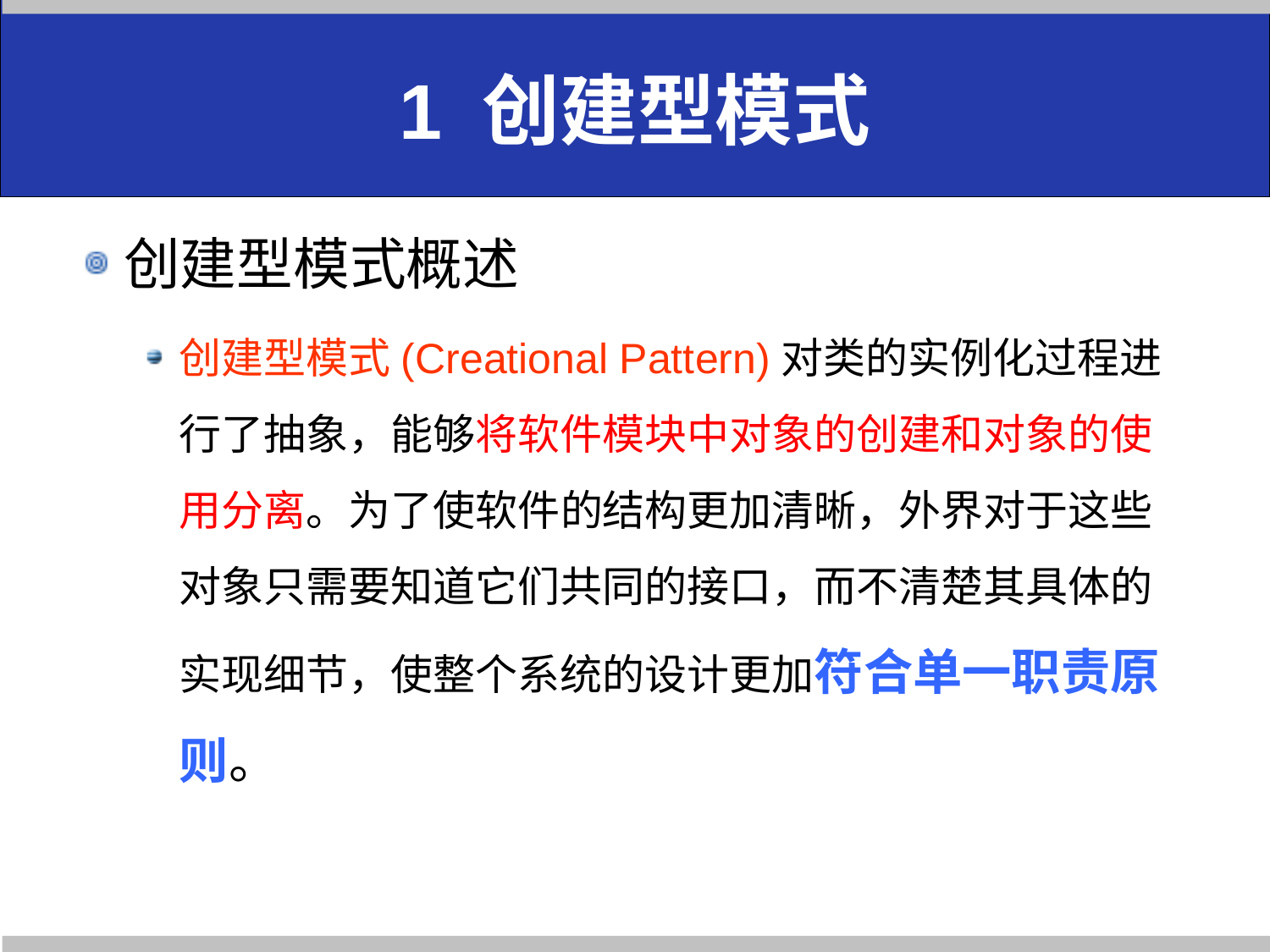

# 1 创建型模式
创建型模式概述
创建型模式(Creational Pattern)对类的实例化过程进行了抽象，能够将软件模块中对象的创建和对象的使用分离。为了使软件的结构更加清晰，外界对于这些对象只需要知道它们共同的接口，而不清楚其具体的实现细节，使整个系统的设计更加符合单一职责原则。

453